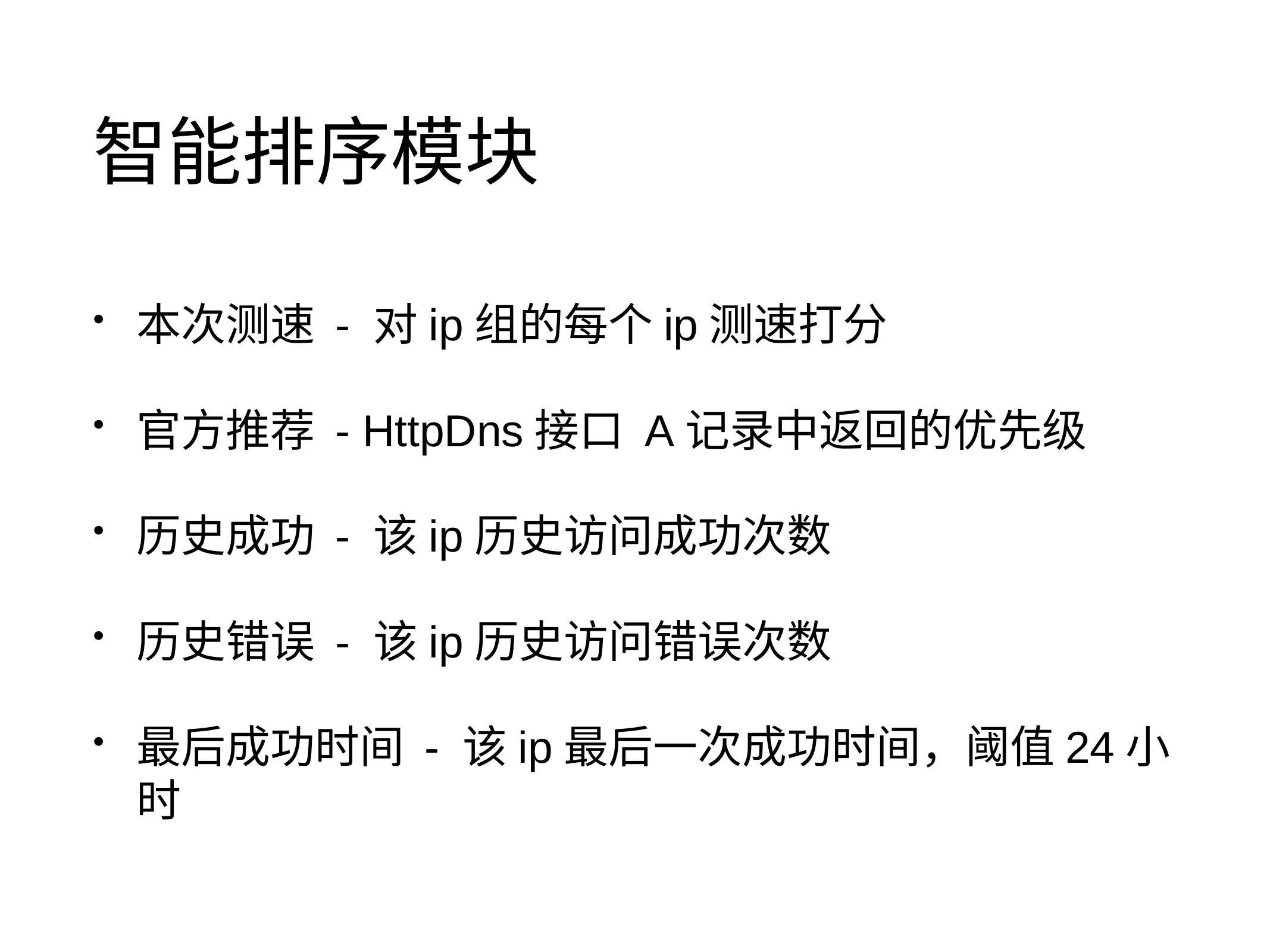

# 智能排序模块
本次测速 - 对ip组的每个ip测速打分
官方推荐 - HttpDns接口 A记录中返回的优先级
历史成功 - 该ip历史访问成功次数
历史错误 - 该ip历史访问错误次数
最后成功时间 - 该ip最后一次成功时间，阈值24小时